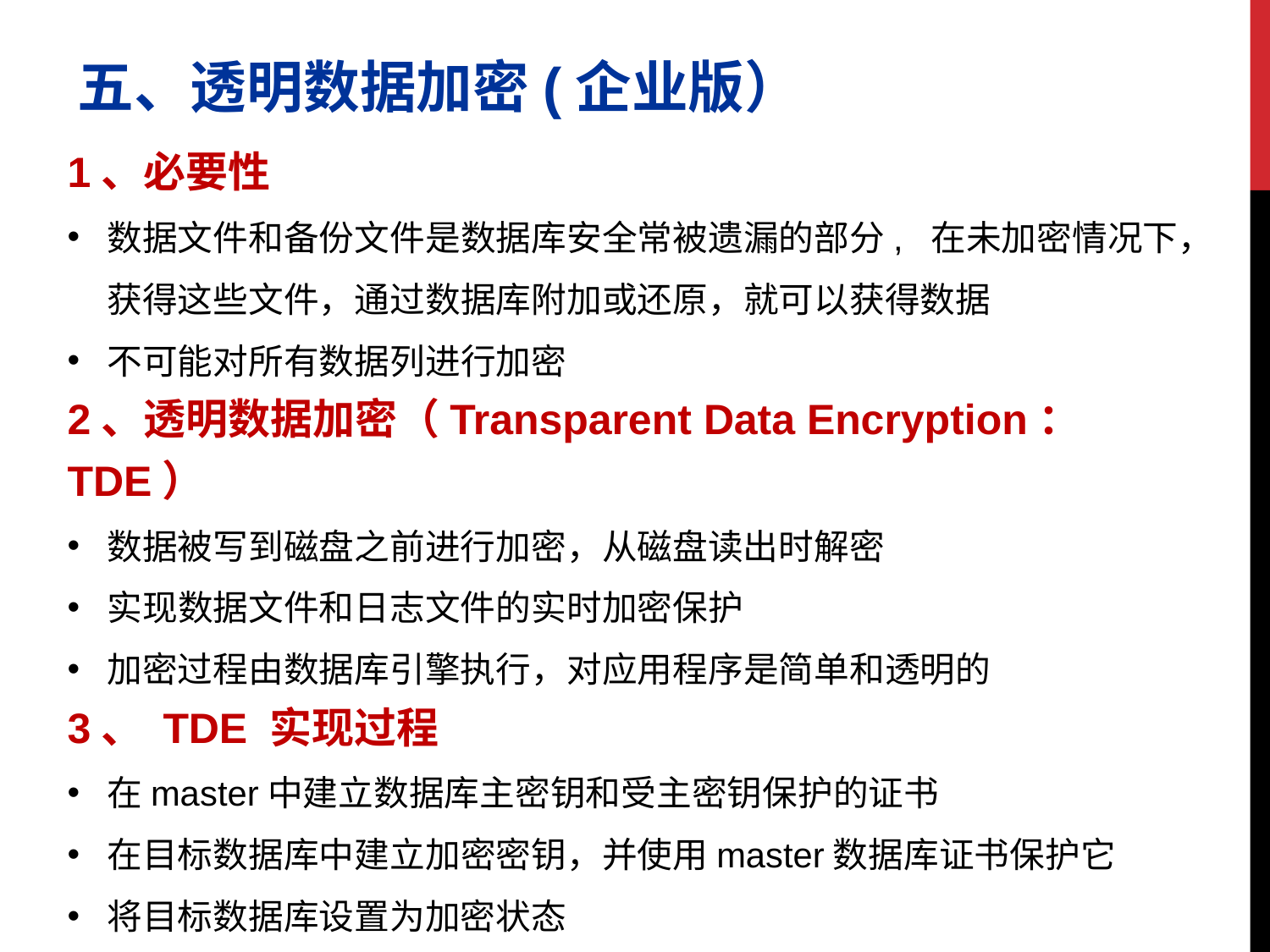

五、透明数据加密(企业版）
1、必要性
数据文件和备份文件是数据库安全常被遗漏的部分,  在未加密情况下，获得这些文件，通过数据库附加或还原，就可以获得数据
不可能对所有数据列进行加密
2、透明数据加密（Transparent Data Encryption：TDE）
数据被写到磁盘之前进行加密，从磁盘读出时解密
实现数据文件和日志文件的实时加密保护
加密过程由数据库引擎执行，对应用程序是简单和透明的
3、 TDE 实现过程
在master中建立数据库主密钥和受主密钥保护的证书
在目标数据库中建立加密密钥，并使用master数据库证书保护它
将目标数据库设置为加密状态